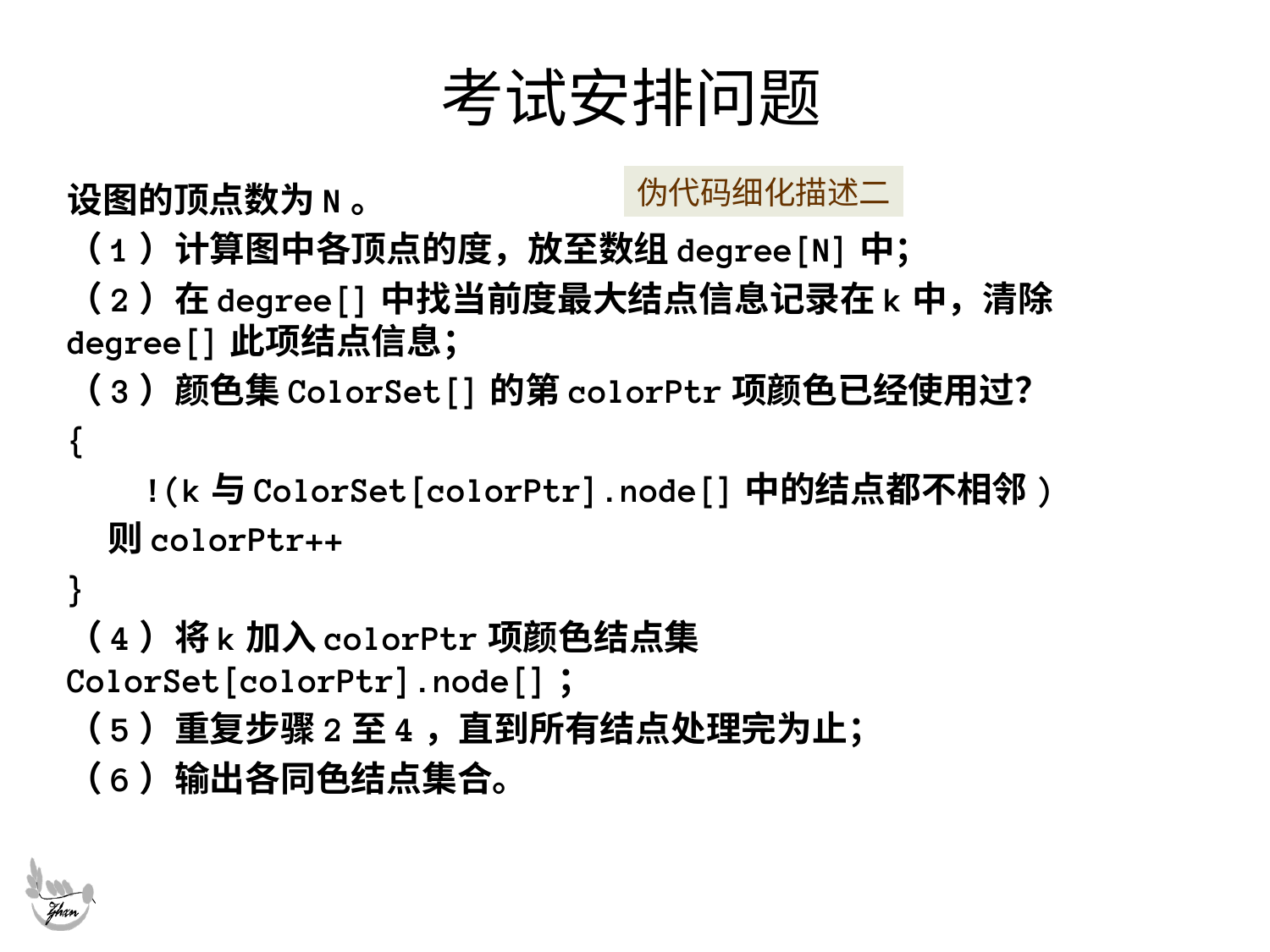

# 考试安排问题
伪代码细化描述二
设图的顶点数为N。
（1）计算图中各顶点的度，放至数组degree[N]中；
（2）在degree[]中找当前度最大结点信息记录在k中，清除degree[]此项结点信息；
（3）颜色集ColorSet[]的第colorPtr项颜色已经使用过？
{
    !(k与ColorSet[colorPtr].node[]中的结点都不相邻)
    则colorPtr++
}
（4）将k加入colorPtr项颜色结点集ColorSet[colorPtr].node[]；
（5）重复步骤2至4，直到所有结点处理完为止；
（6）输出各同色结点集合。
63